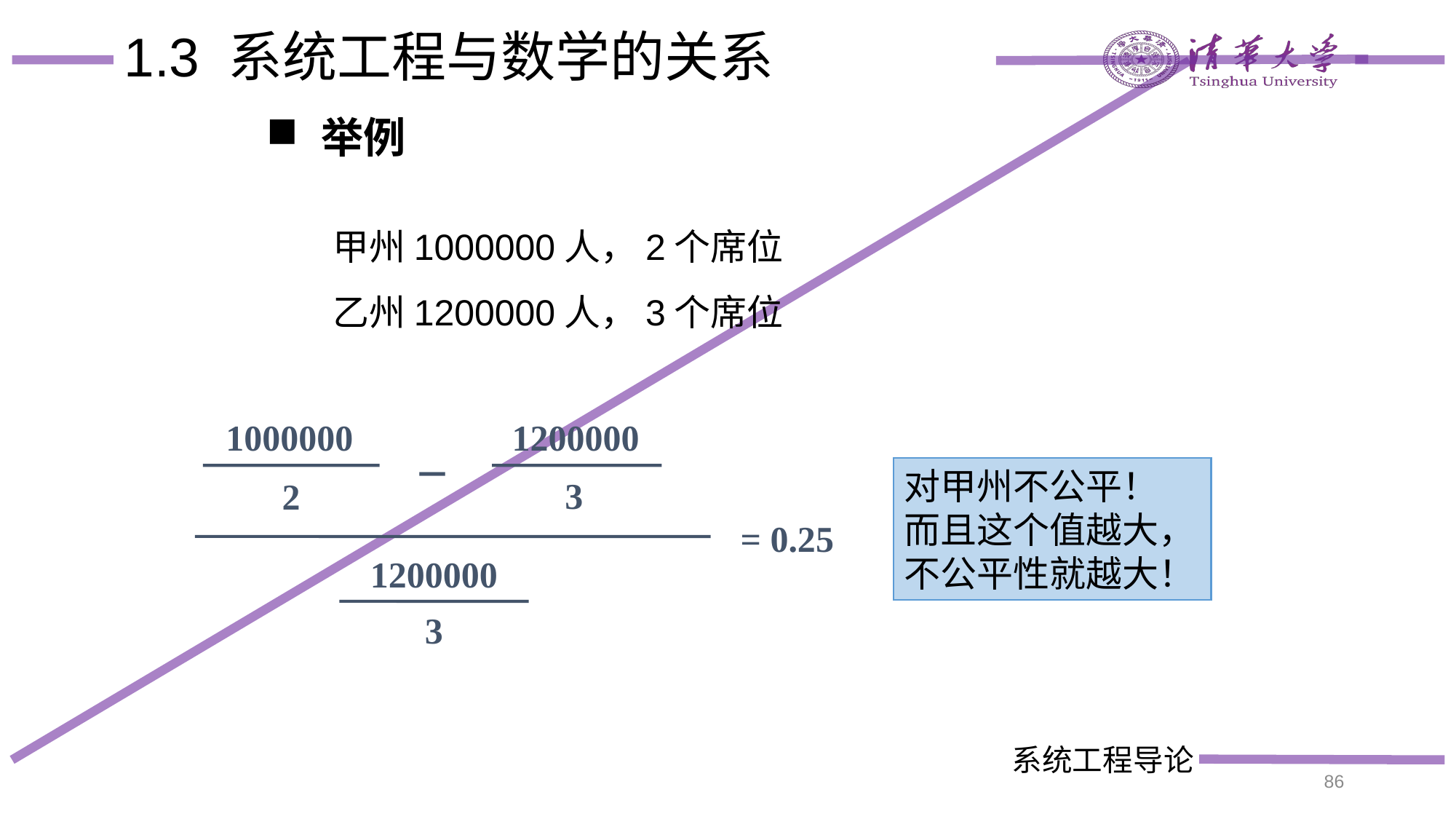

# 1.3 系统工程与数学的关系
举例
甲州1000000人，2个席位
乙州1200000人，3个席位
1200000
1000000
－

3
2
= 0.25

1200000

3
对甲州不公平！
而且这个值越大，不公平性就越大！
86